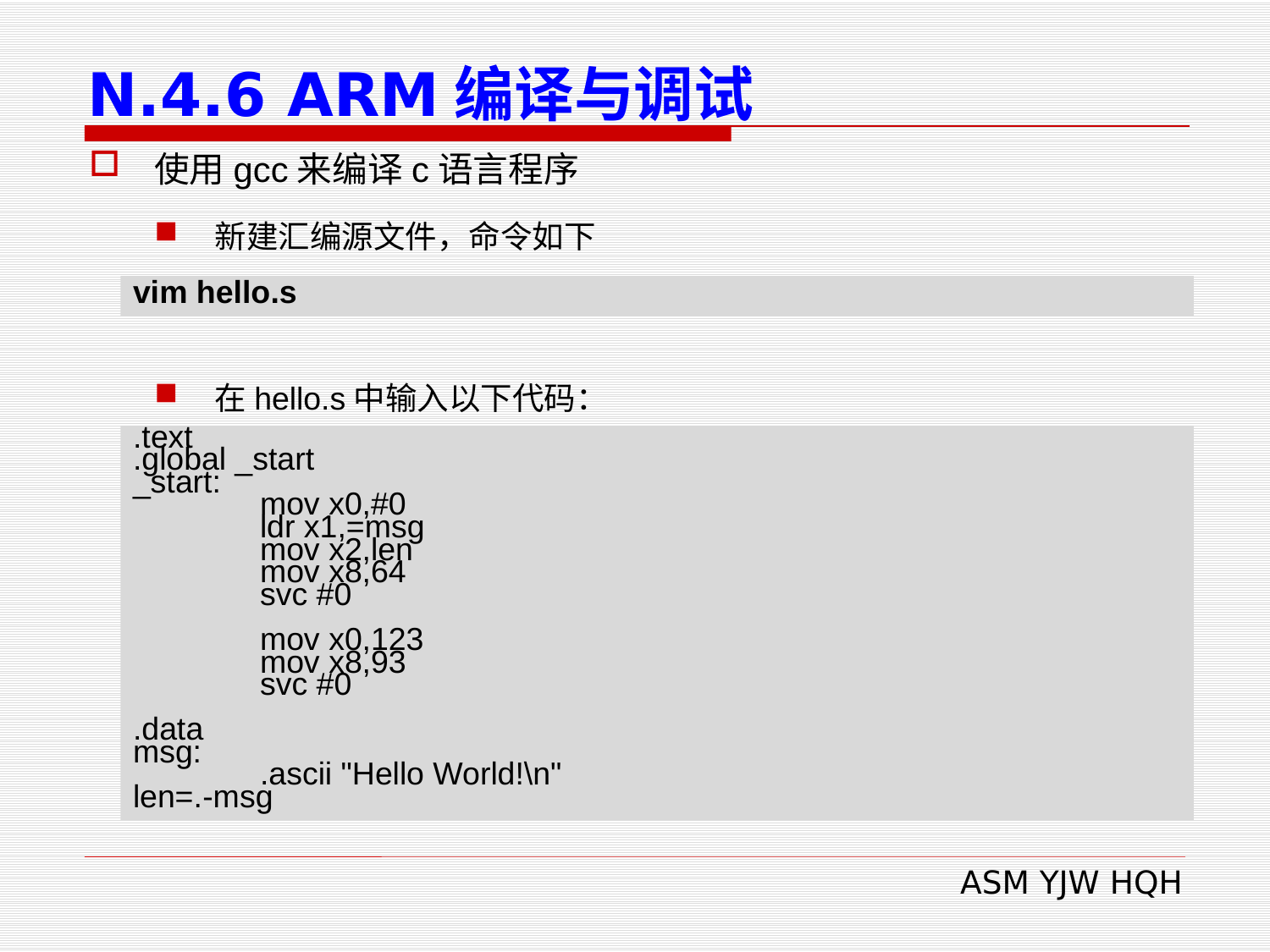

# N.4.6 ARM编译与调试
使用gcc来编译c语言程序

新建汇编源文件，命令如下

在hello.s中输入以下代码：
vim hello.s
.text
.global _start
_start:
	mov x0,#0
	ldr x1,=msg
	mov x2,len
	mov x8,64
	svc #0

	mov x0,123
	mov x8,93
	svc #0

.data
msg:
	.ascii "Hello World!\n"
len=.-msg